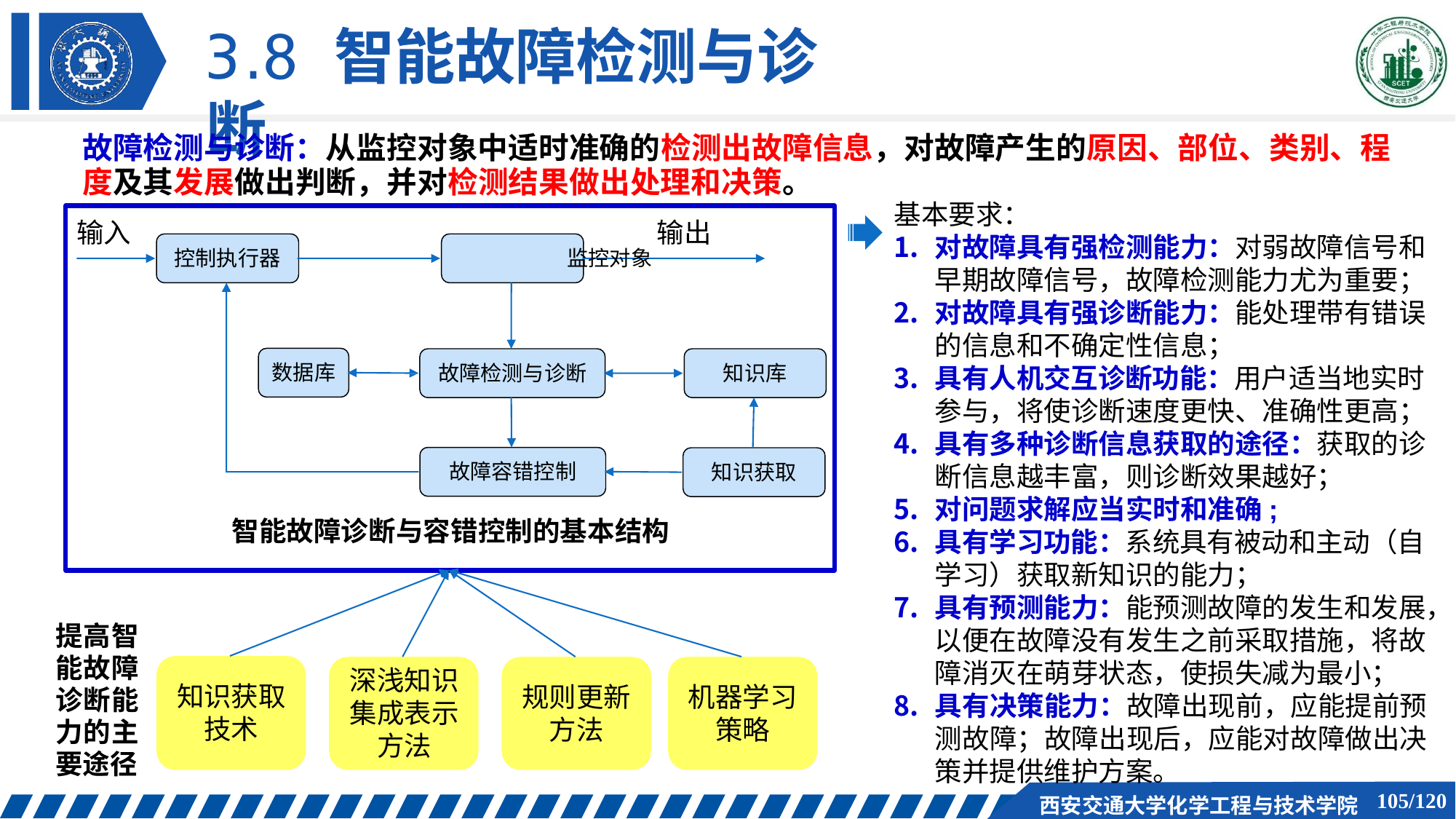

# 3.8 智能故障检测与诊断

故障检测与诊断：从监控对象中适时准确的检测出故障信息，对故障产生的原因、部位、类别、程 度及其发展做出判断，并对检测结果做出处理和决策。
基本要求：
对故障具有强检测能力：对弱故障信号和 早期故障信号，故障检测能力尤为重要；
对故障具有强诊断能力：能处理带有错误 的信息和不确定性信息；
具有人机交互诊断功能：用户适当地实时
参与，将使诊断速度更快、准确性更高；
具有多种诊断信息获取的途径：获取的诊 断信息越丰富，则诊断效果越好；
对问题求解应当实时和准确;
具有学习功能：系统具有被动和主动（自
学习）获取新知识的能力；
具有预测能力：能预测故障的发生和发展， 以便在故障没有发生之前采取措施，将故 障消灭在萌芽状态，使损失减为最小；
具有决策能力：故障出现前，应能提前预 测故障；故障出现后，应能对故障做出决 策并提供维护方案。

输入	输出
控制执行器	监控对象

数据库
故障检测与诊断
知识库

故障容错控制
知识获取
智能故障诊断与容错控制的基本结构

提高智 能故障 诊断能 力的主 要途径

深浅知识 集成表示 方法
知识获取
技术
规则更新	机器学习
方法	策略
105/120
西安交通大学化学工程与技术学院